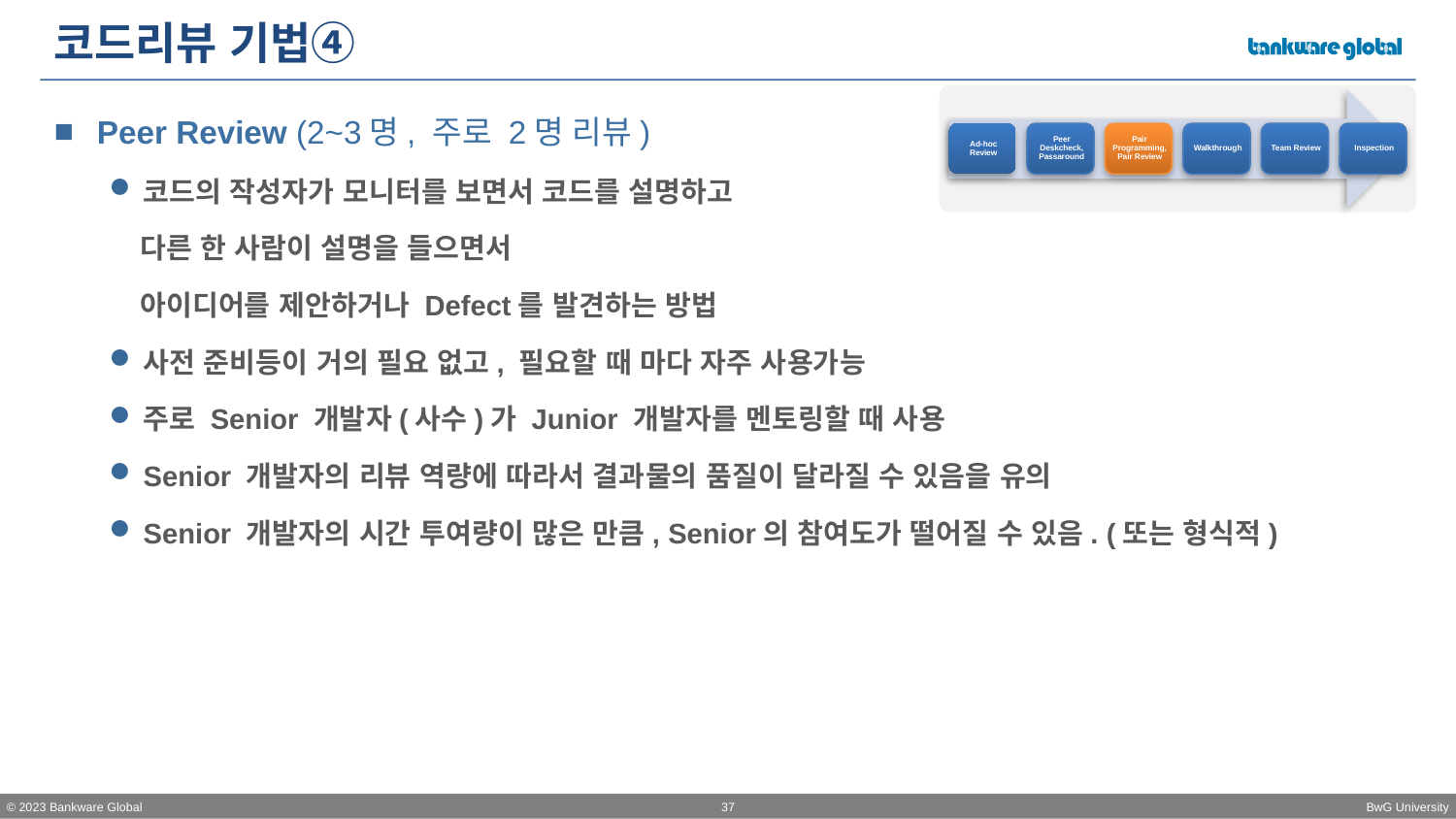

# 코드리뷰 기법④
Peer Review (2~3명, 주로 2명 리뷰)
코드의 작성자가 모니터를 보면서 코드를 설명하고
   다른 한 사람이 설명을 들으면서
   아이디어를 제안하거나 Defect를 발견하는 방법
사전 준비등이 거의 필요 없고, 필요할 때 마다 자주 사용가능
주로 Senior 개발자(사수)가 Junior 개발자를 멘토링할 때 사용
Senior 개발자의 리뷰 역량에 따라서 결과물의 품질이 달라질 수 있음을 유의
Senior 개발자의 시간 투여량이 많은 만큼, Senior의 참여도가 떨어질 수 있음. (또는 형식적)

Ad-hoc Review
Peer Deskcheck, Passaround
Pair Programming, Pair Review
Walkthrough
Team Review
Inspection
37